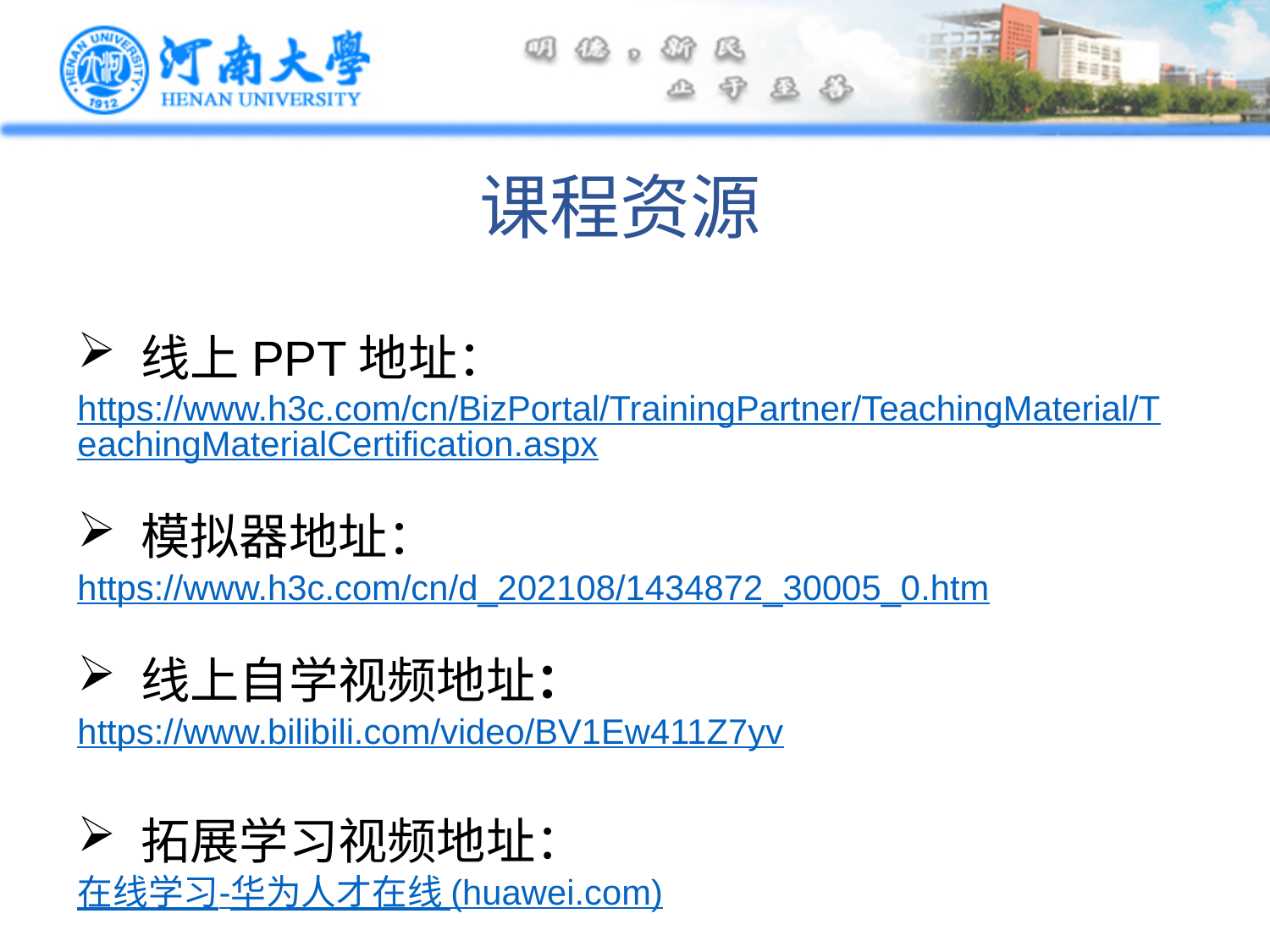

课程资源
线上PPT地址：
https://www.h3c.com/cn/BizPortal/TrainingPartner/TeachingMaterial/TeachingMaterialCertification.aspx

模拟器地址：
https://www.h3c.com/cn/d_202108/1434872_30005_0.htm

线上自学视频地址：
https://www.bilibili.com/video/BV1Ew411Z7yv

拓展学习视频地址：
在线学习-华为人才在线 (huawei.com)